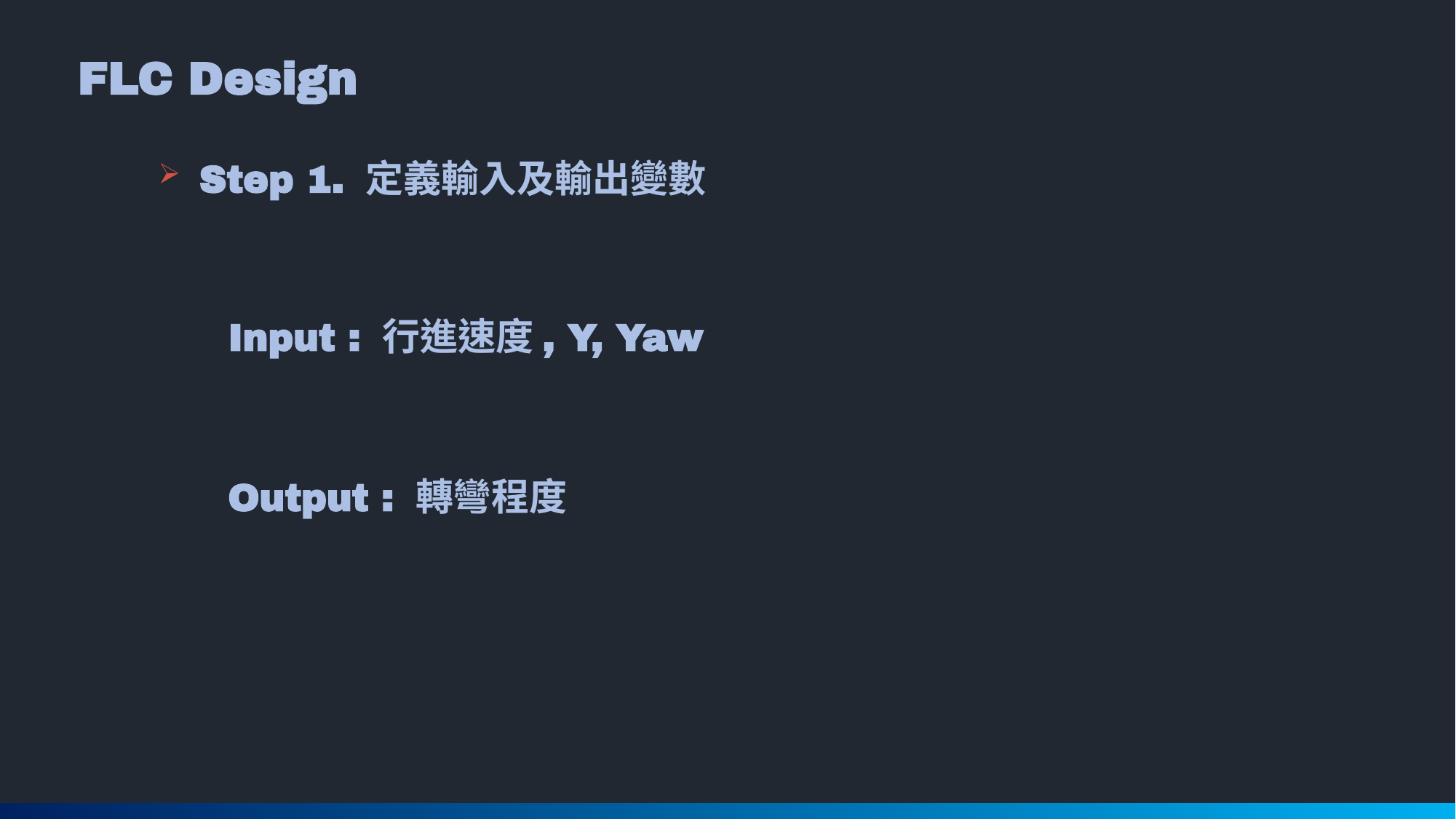

FLC Design
Step 1. 定義輸入及輸出變數
Input : 行進速度, Y, Yaw
Output : 轉彎程度